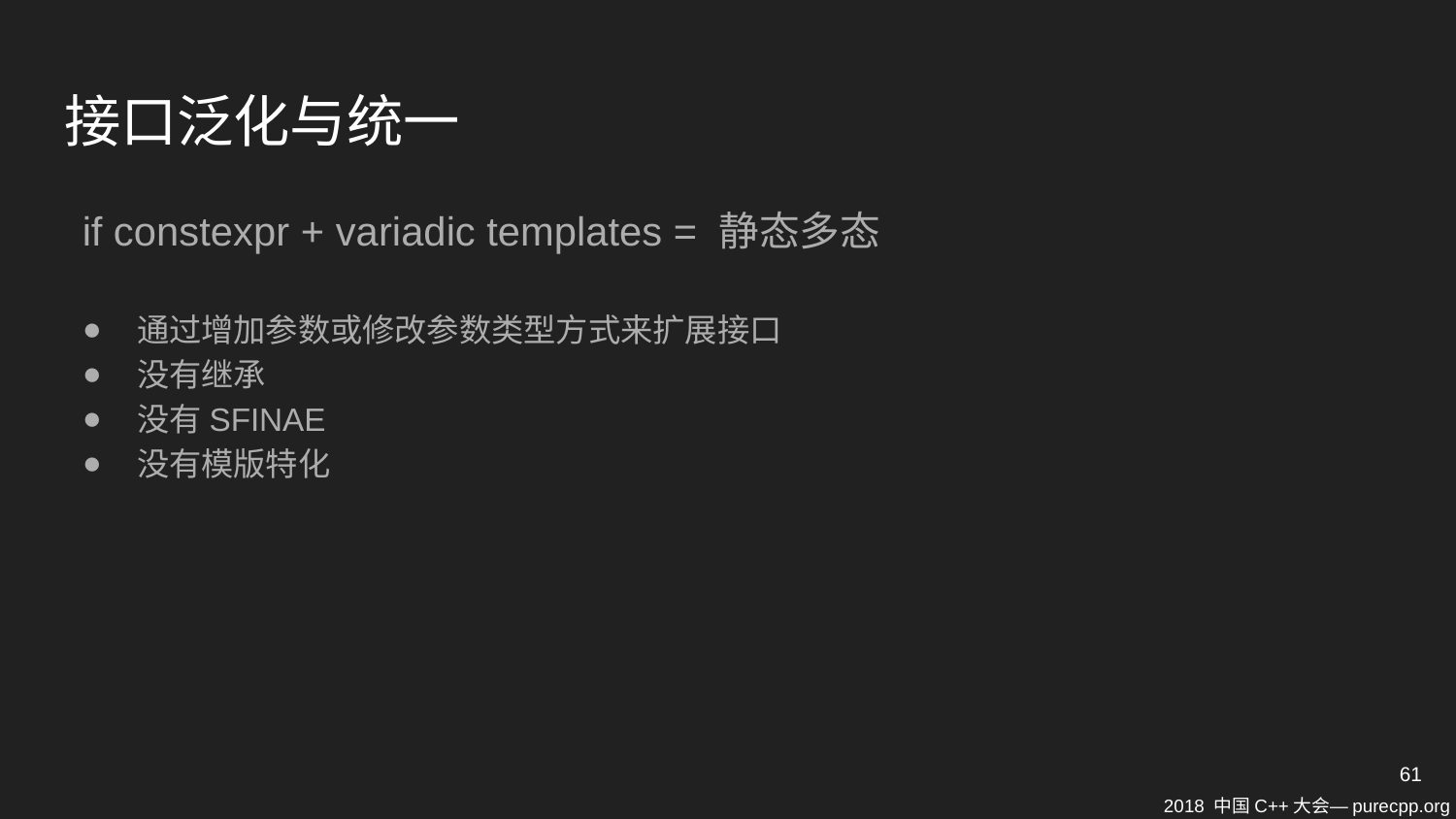

# 接口泛化与统一
if constexpr + variadic templates = 静态多态

通过增加参数或修改参数类型方式来扩展接口
没有继承
没有SFINAE
没有模版特化

61